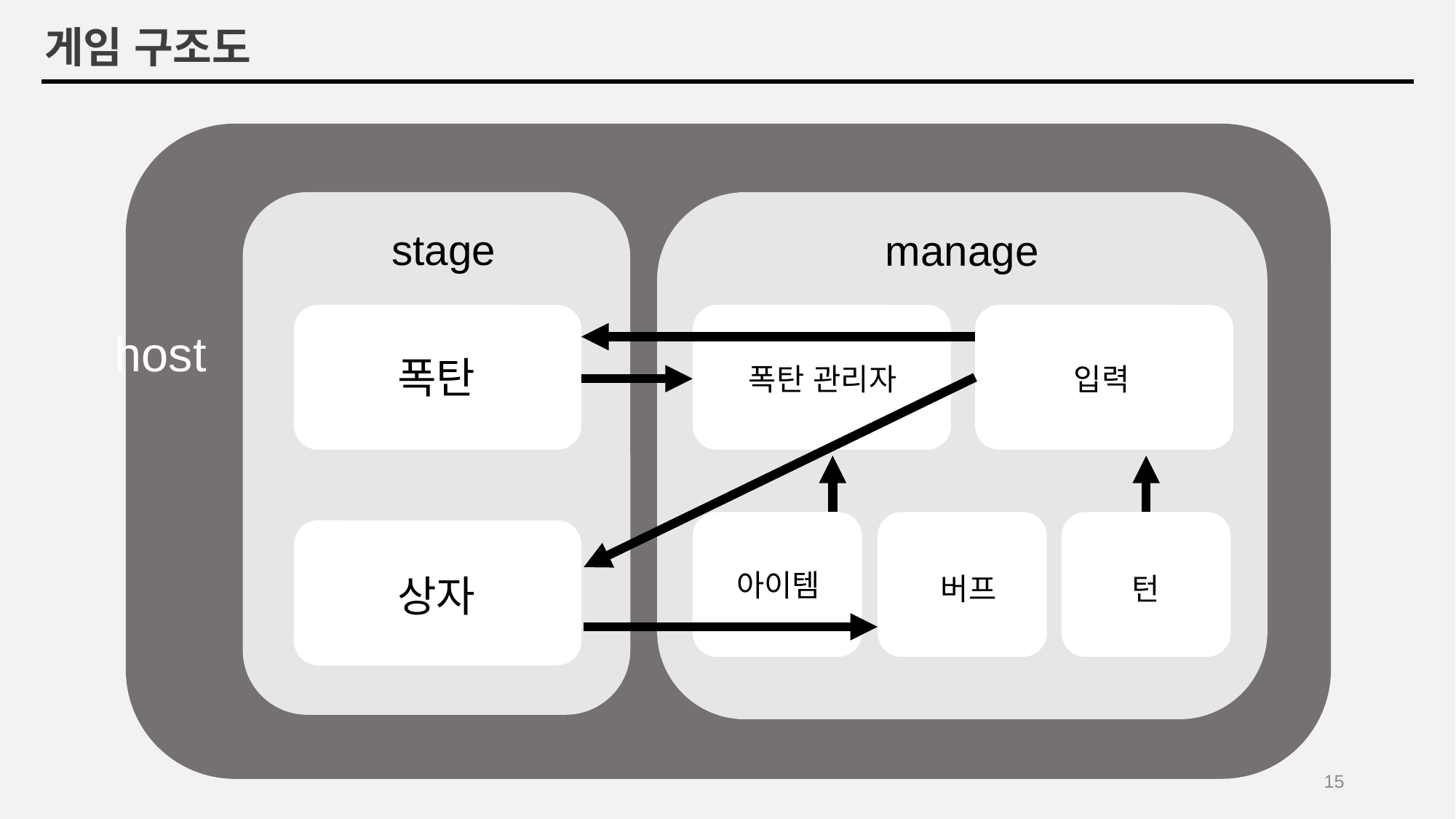

게임 구조도

stage
manage

host
폭탄
폭탄 관리자
입력

아이템
상자
버프
턴
15